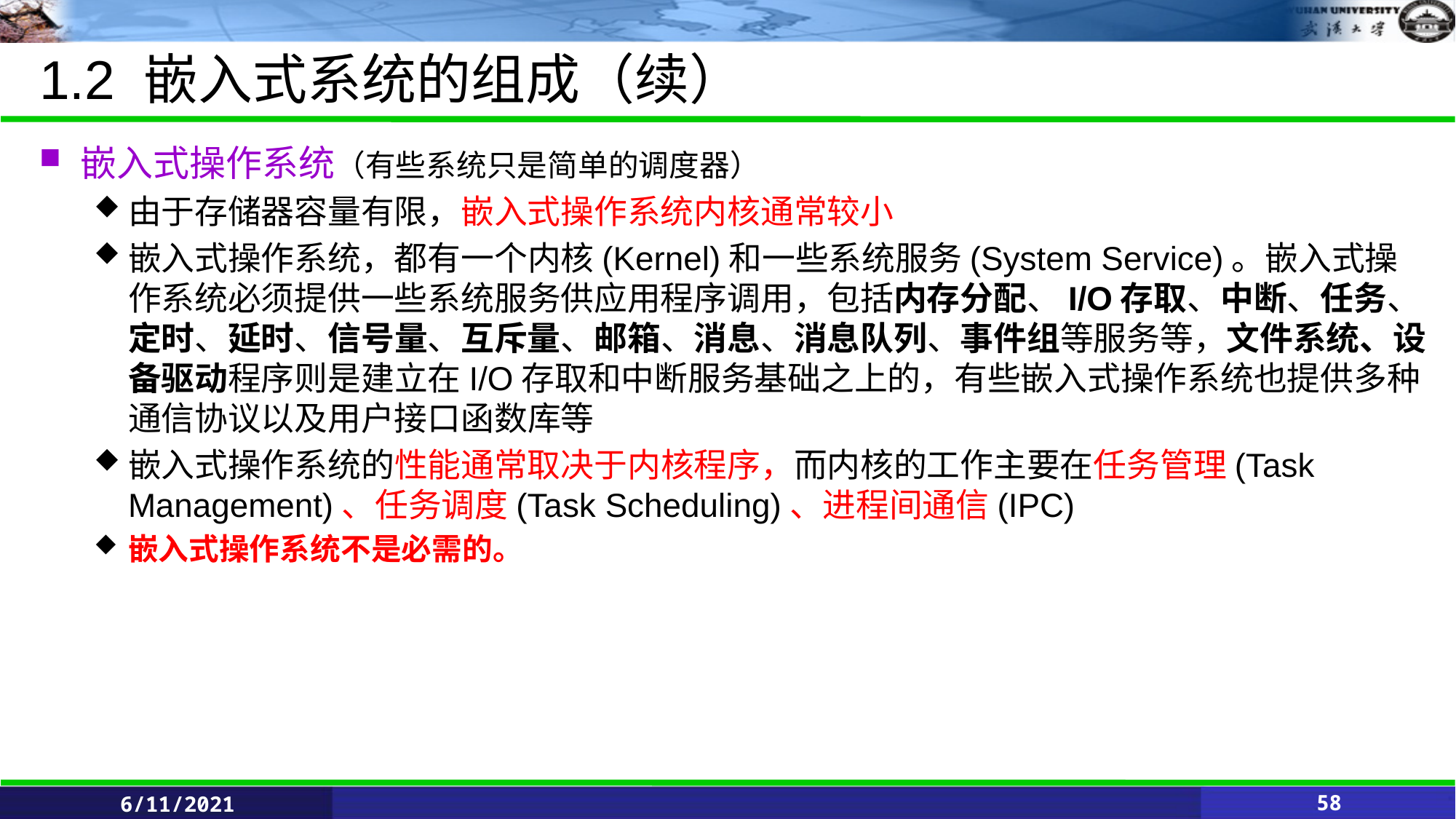

# 1.2 嵌入式系统的组成（续）
嵌入式操作系统（有些系统只是简单的调度器）
由于存储器容量有限，嵌入式操作系统内核通常较小
嵌入式操作系统，都有一个内核(Kernel)和一些系统服务(System Service)。嵌入式操作系统必须提供一些系统服务供应用程序调用，包括内存分配、I/O存取、中断、任务、定时、延时、信号量、互斥量、邮箱、消息、消息队列、事件组等服务等，文件系统、设备驱动程序则是建立在I/O存取和中断服务基础之上的，有些嵌入式操作系统也提供多种通信协议以及用户接口函数库等
嵌入式操作系统的性能通常取决于内核程序，而内核的工作主要在任务管理(Task Management)、任务调度(Task Scheduling)、进程间通信(IPC)
嵌入式操作系统不是必需的。

6/11/2021

58